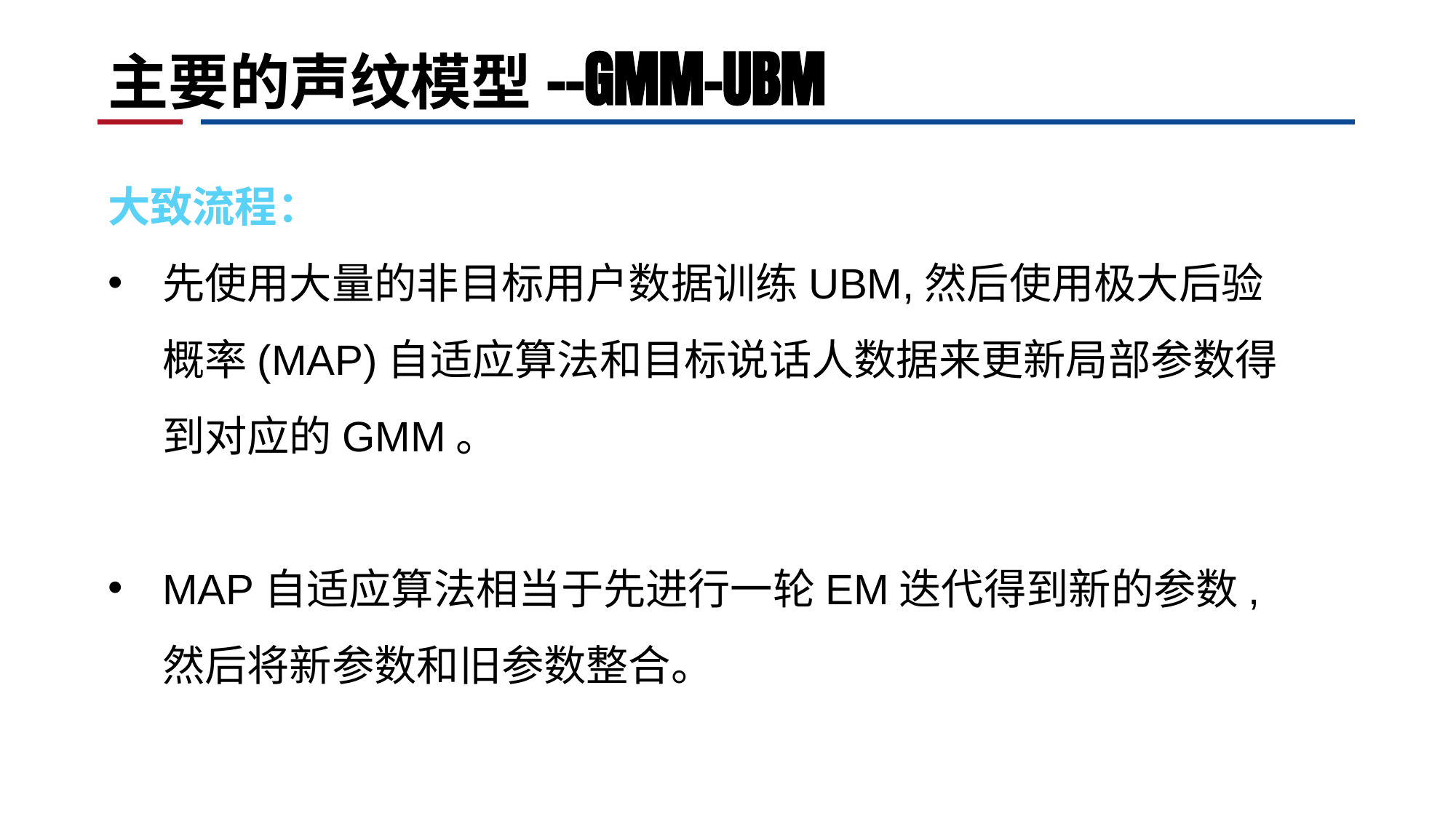

# 主要的声纹模型--GMM-UBM
大致流程：
先使用大量的非目标用户数据训练UBM,然后使用极大后验概率(MAP)自适应算法和目标说话人数据来更新局部参数得到对应的GMM。

MAP自适应算法相当于先进行一轮EM迭代得到新的参数,然后将新参数和旧参数整合。
43